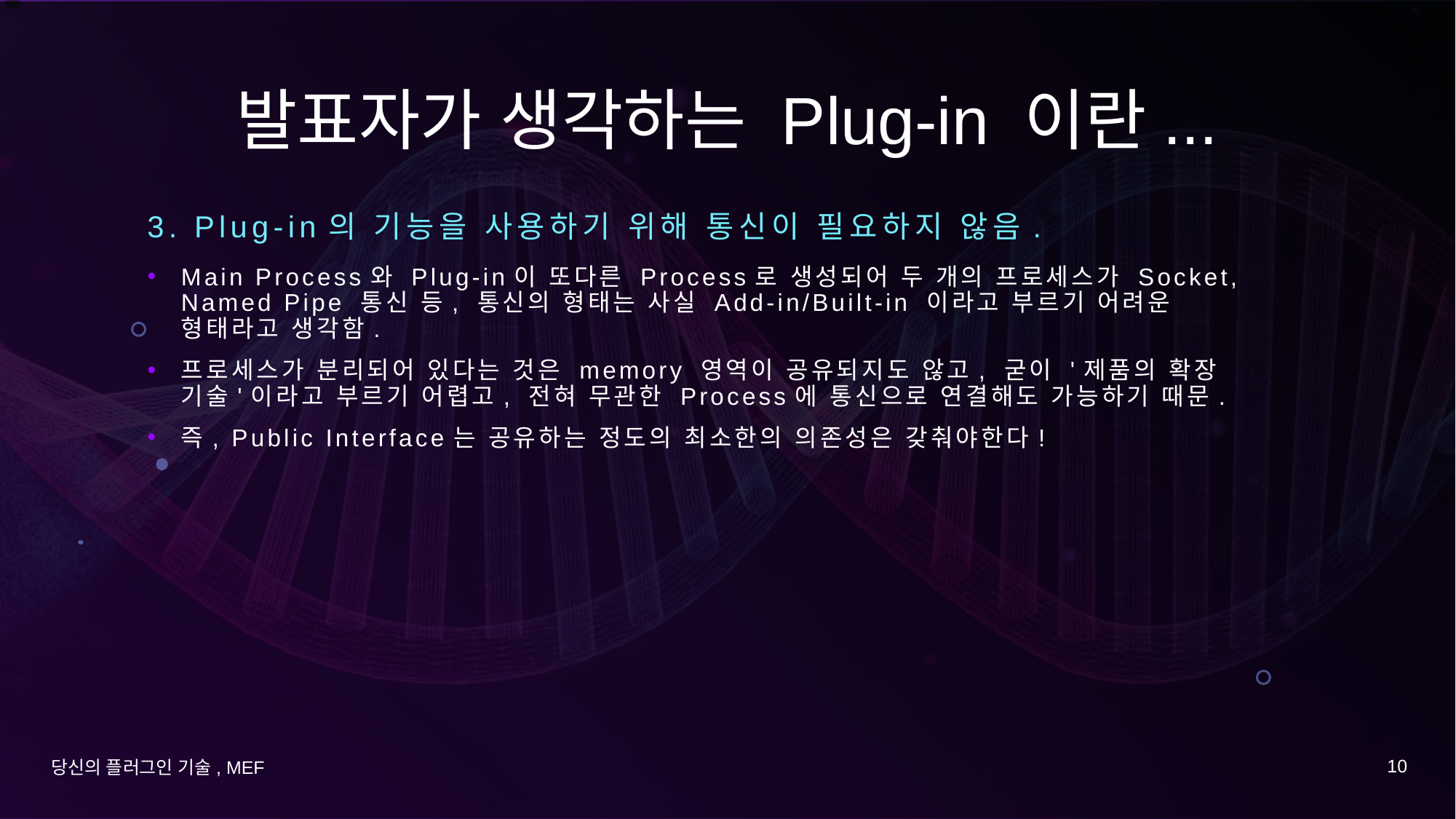

# 발표자가 생각하는 Plug-in 이란...
3. Plug-in의 기능을 사용하기 위해 통신이 필요하지 않음.
Main Process와 Plug-in이 또다른 Process로 생성되어 두 개의 프로세스가 Socket, Named Pipe 통신 등, 통신의 형태는 사실 Add-in/Built-in 이라고 부르기 어려운 형태라고 생각함.
프로세스가 분리되어 있다는 것은 memory 영역이 공유되지도 않고, 굳이 '제품의 확장 기술'이라고 부르기 어렵고, 전혀 무관한 Process에 통신으로 연결해도 가능하기 때문.
즉, Public Interface는 공유하는 정도의 최소한의 의존성은 갖춰야한다!
10
당신의 플러그인 기술, MEF